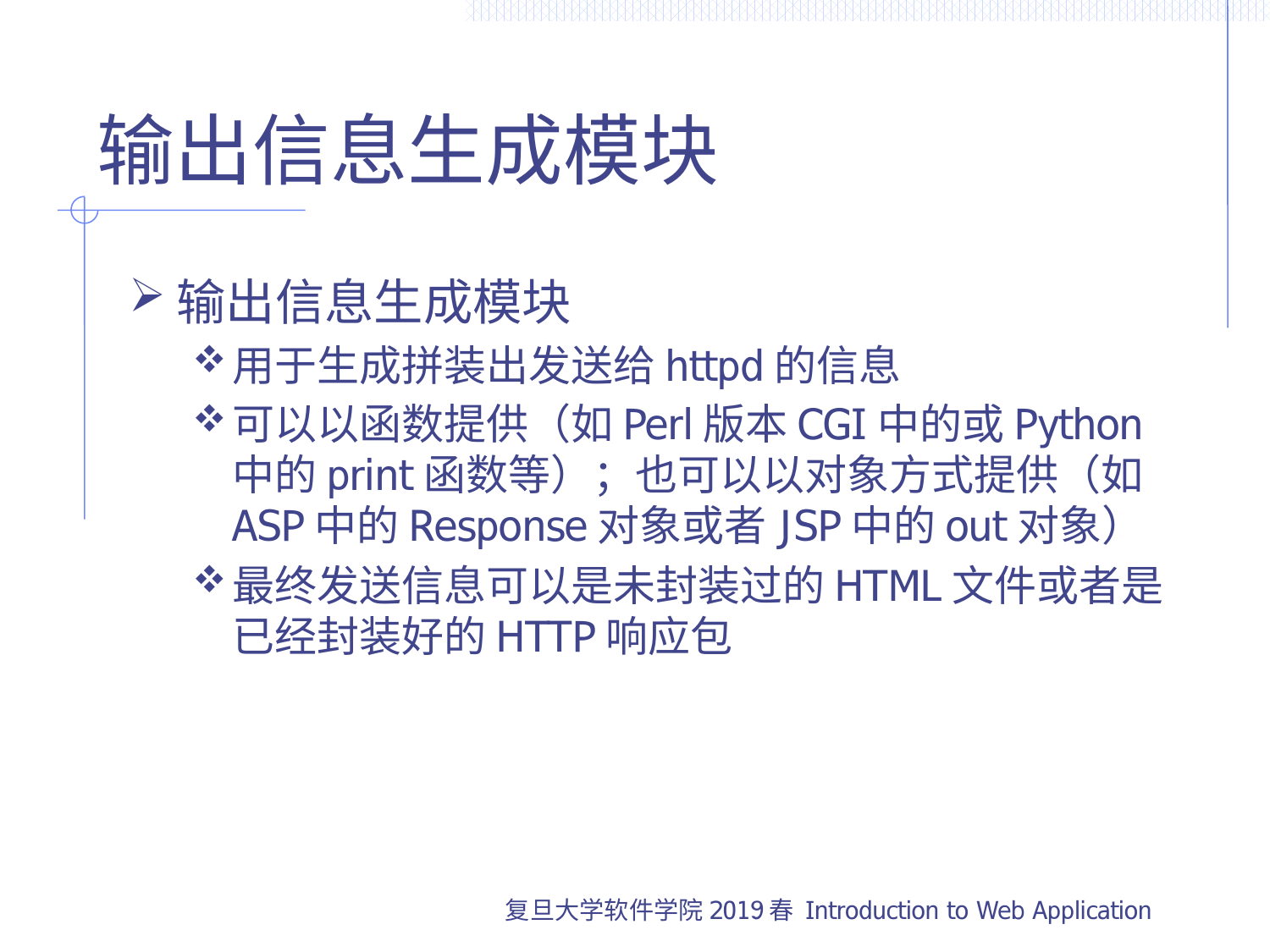

# 输出信息生成模块
输出信息生成模块
用于生成拼装出发送给httpd的信息
可以以函数提供（如Perl版本CGI中的或Python中的print函数等）；也可以以对象方式提供（如ASP中的Response对象或者JSP中的out对象）
最终发送信息可以是未封装过的HTML文件或者是已经封装好的HTTP响应包